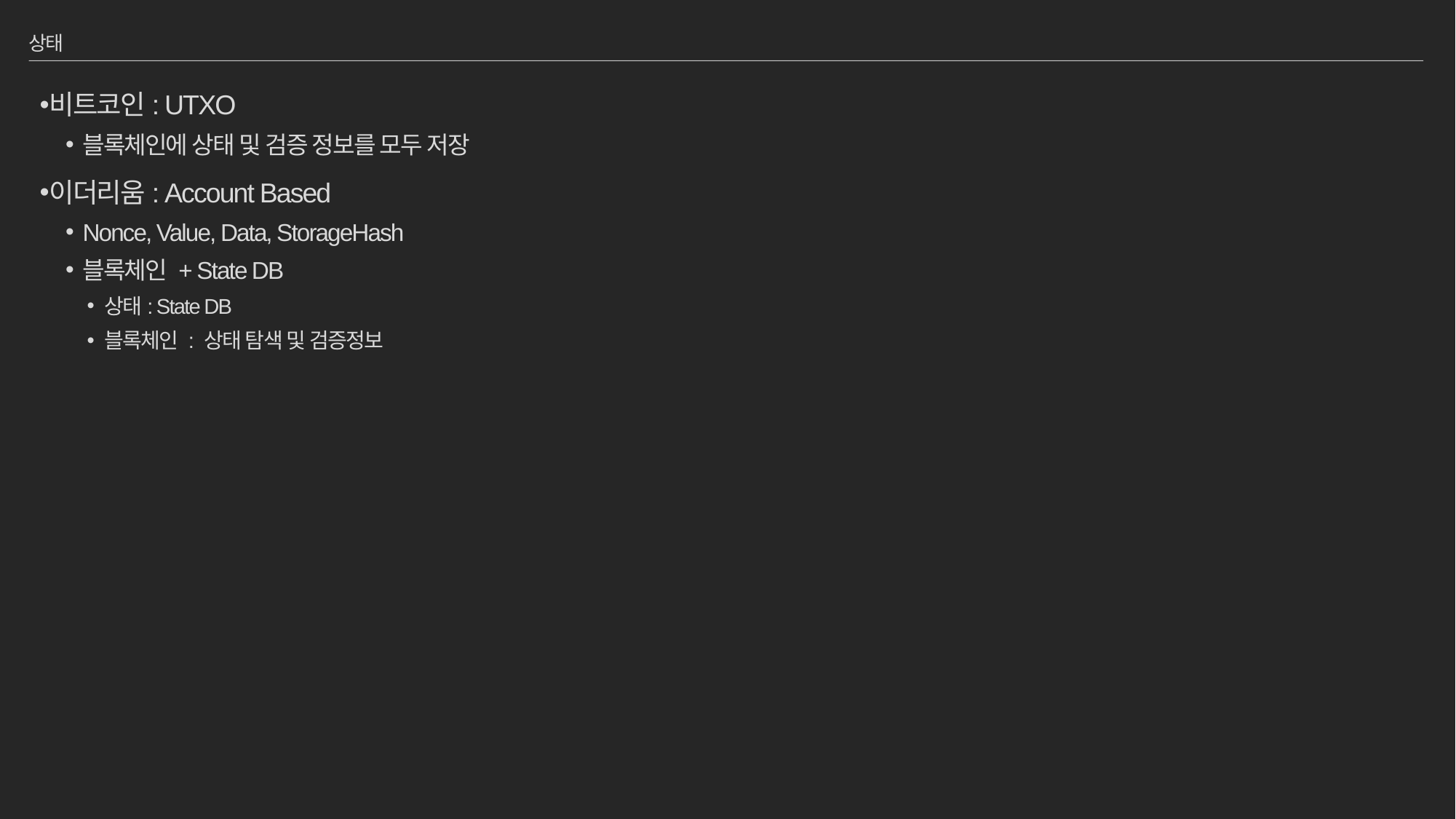

# 상태
비트코인: UTXO
블록체인에 상태 및 검증 정보를 모두 저장
이더리움: Account Based
Nonce, Value, Data, StorageHash
블록체인 + State DB
상태: State DB
블록체인 : 상태 탐색 및 검증정보